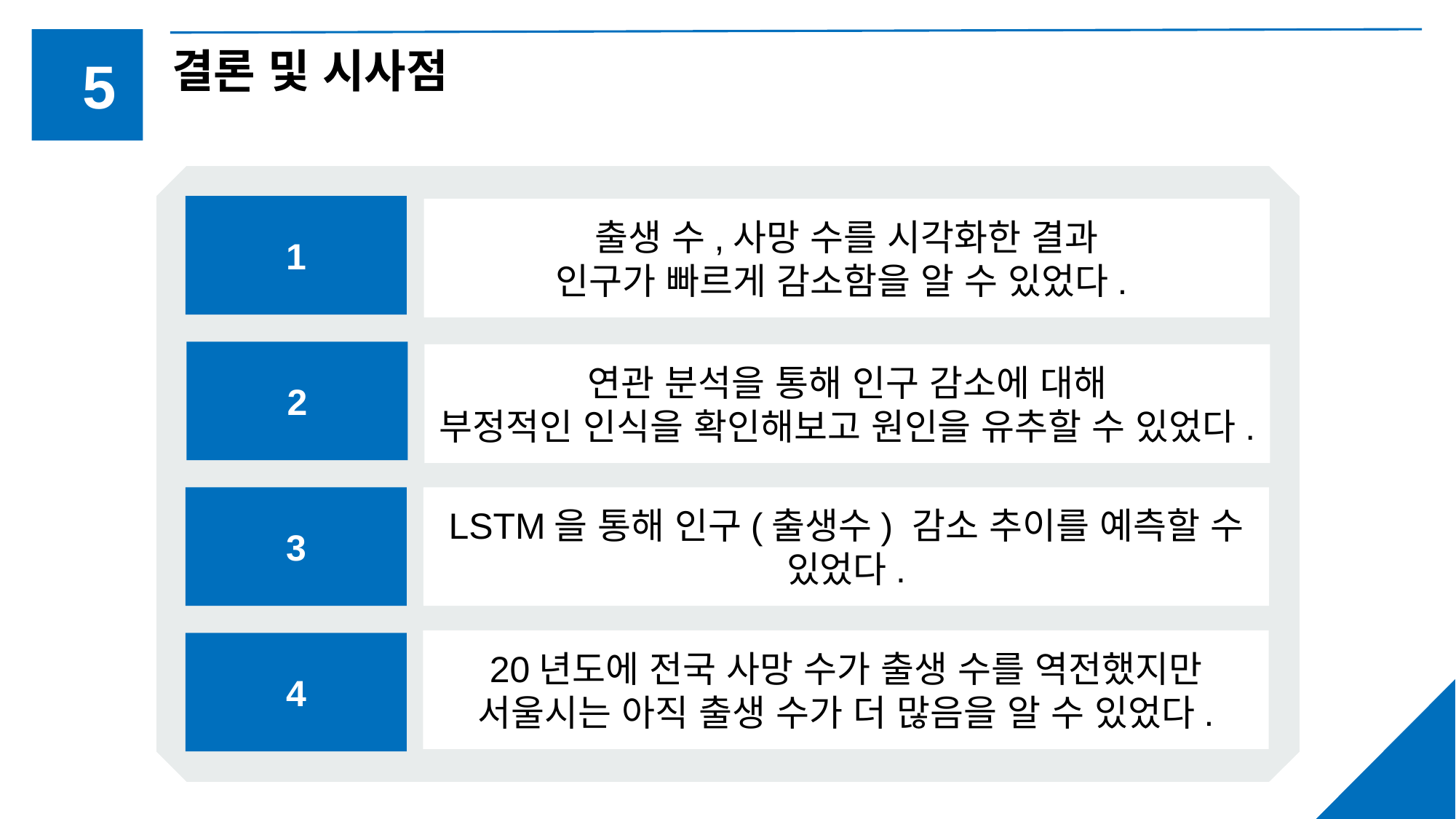

결론 및 시사점

5
1

출생 수,사망 수를 시각화한 결과
인구가 빠르게 감소함을 알 수 있었다.
2
연관 분석을 통해 인구 감소에 대해
부정적인 인식을 확인해보고 원인을 유추할 수 있었다.
3

LSTM을 통해 인구(출생수) 감소 추이를 예측할 수
있었다.

20년도에 전국 사망 수가 출생 수를 역전했지만
서울시는 아직 출생 수가 더 많음을 알 수 있었다.
4